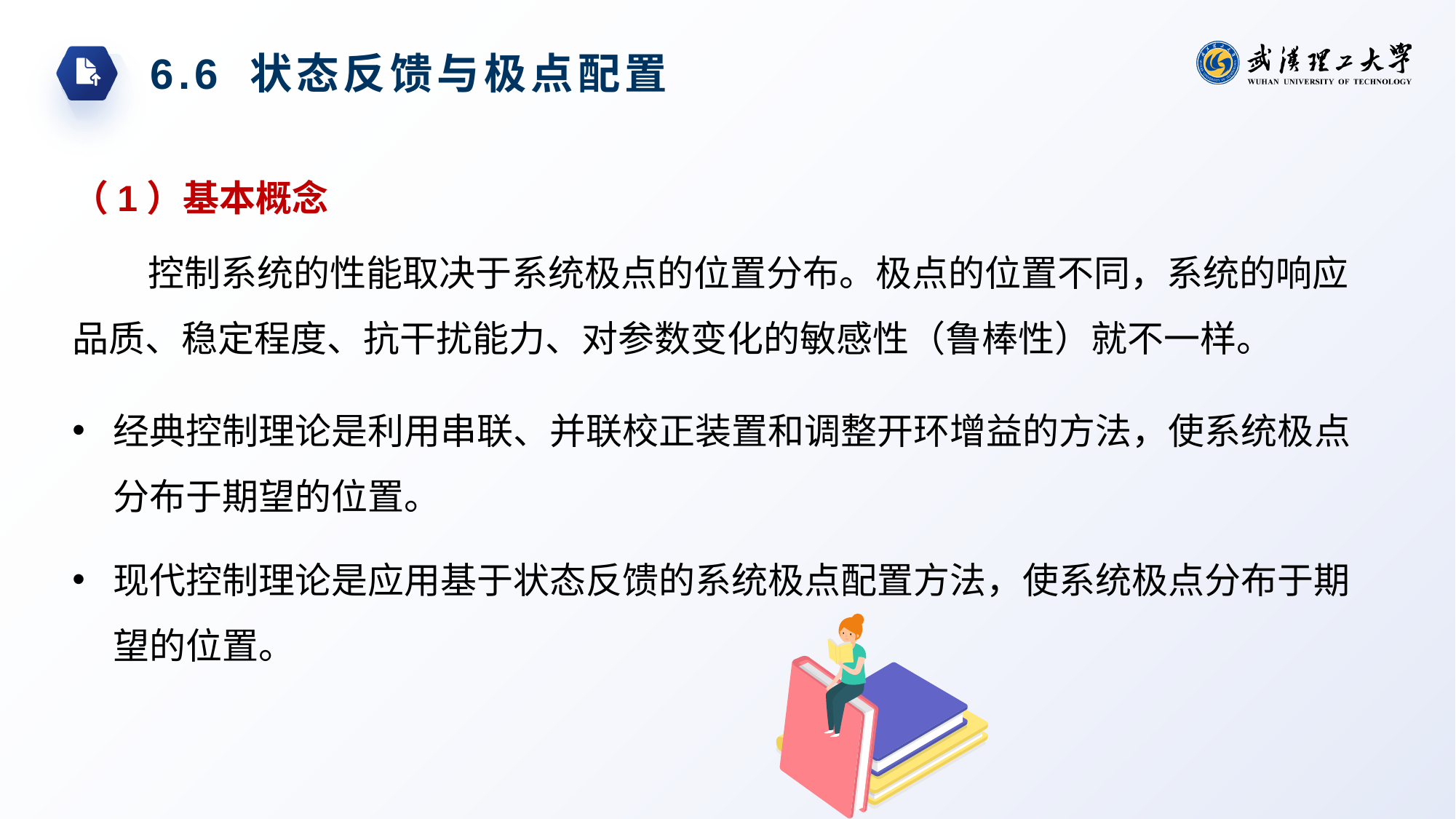

6.6 状态反馈与极点配置
（1）基本概念
控制系统的性能取决于系统极点的位置分布。极点的位置不同，系统的响应品质、稳定程度、抗干扰能力、对参数变化的敏感性（鲁棒性）就不一样。
经典控制理论是利用串联、并联校正装置和调整开环增益的方法，使系统极点分布于期望的位置。
现代控制理论是应用基于状态反馈的系统极点配置方法，使系统极点分布于期望的位置。